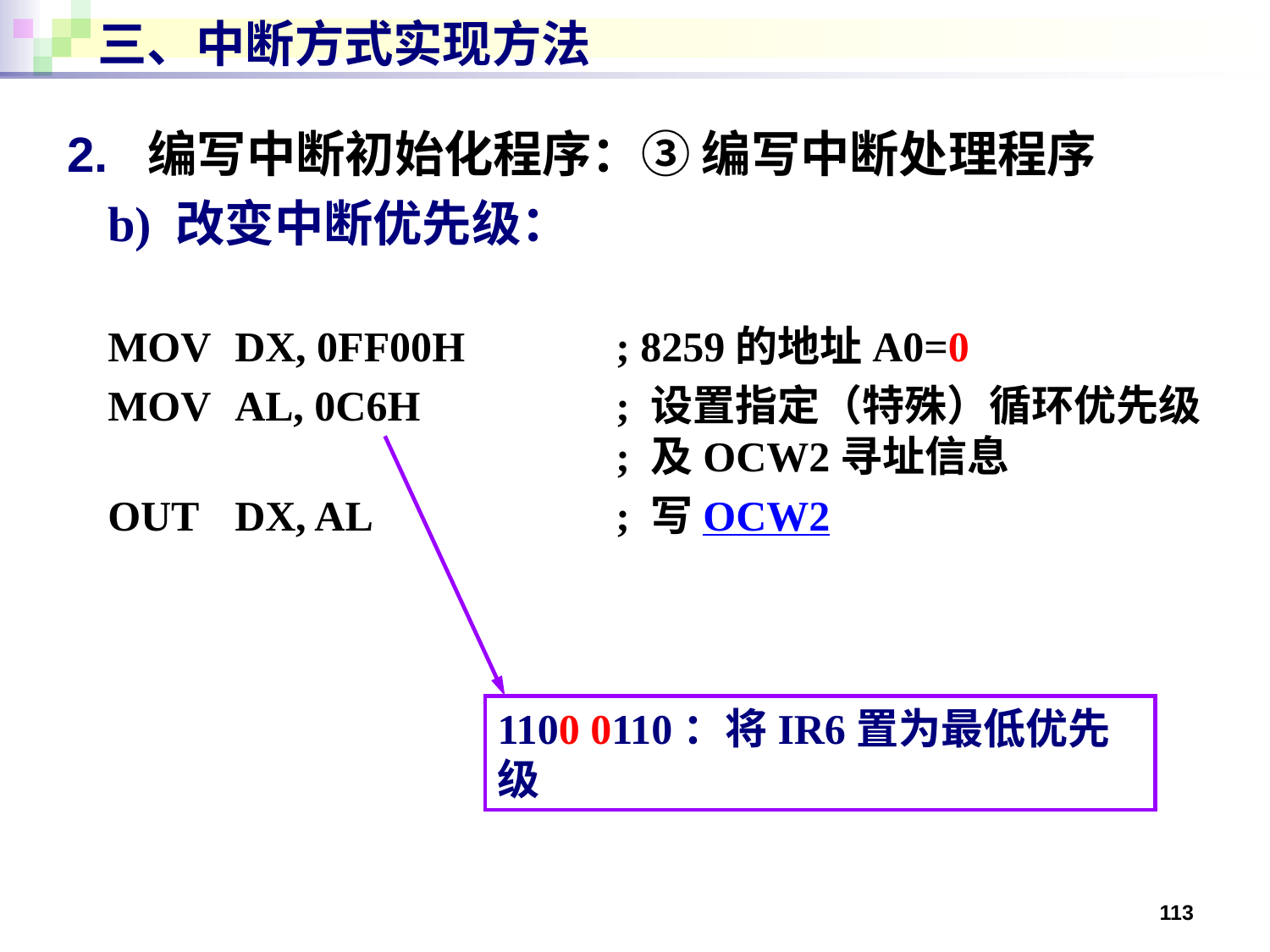

# 三、中断方式实现方法
2.  编写中断初始化程序：③ 编写中断处理程序
b) 改变中断优先级：

MOV	DX, 0FF00H		; 8259的地址A0=0
MOV	AL, 0C6H		; 设置指定（特殊）循环优先级
				; 及OCW2寻址信息
OUT	DX, AL		; 写OCW2

1100 0110：将IR6置为最低优先级
113